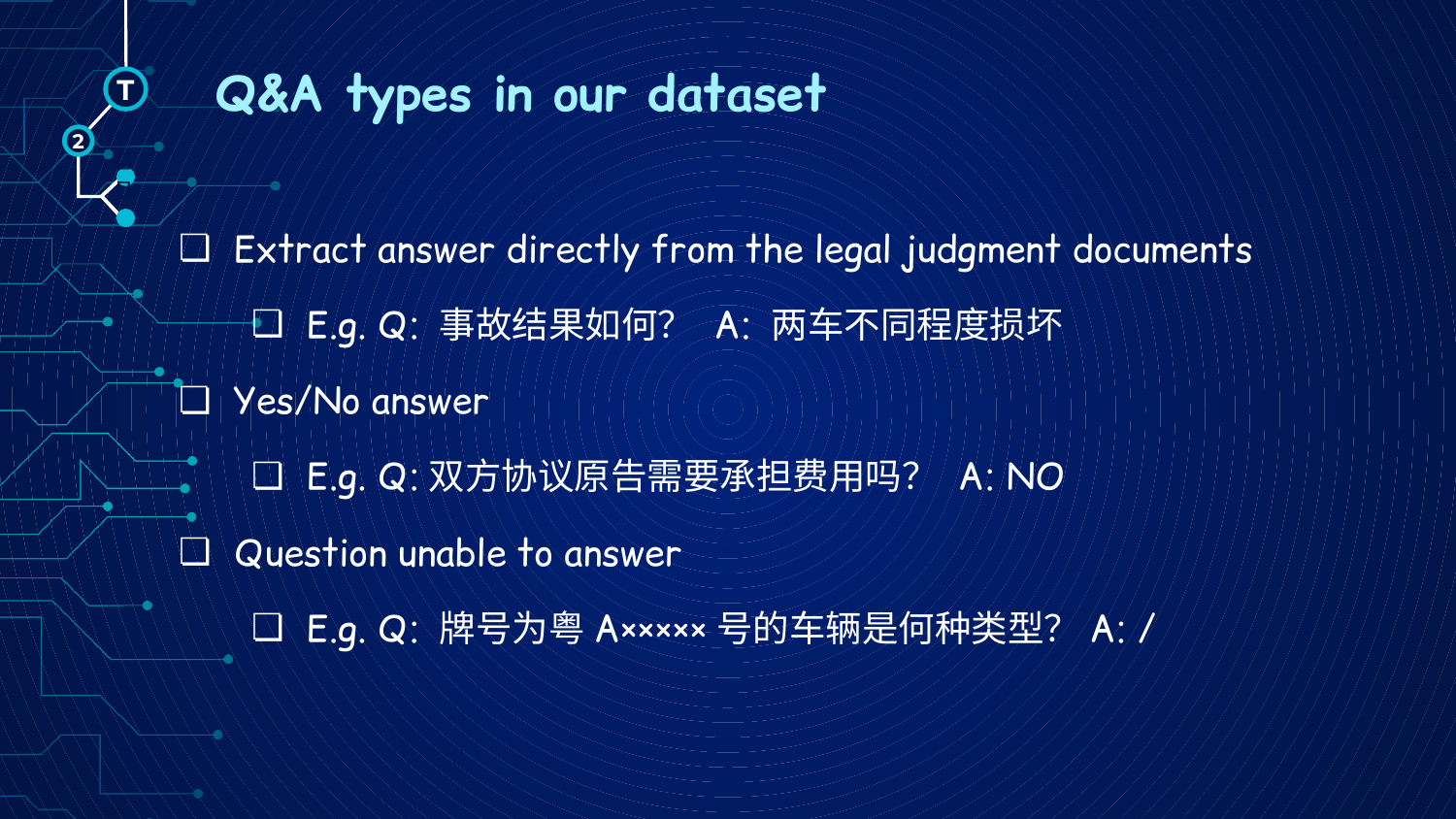

Q&A types in our dataset
T
2
🠺

🠺
Extract answer directly from the legal judgment documents
E.g. Q: 事故结果如何？ A: 两车不同程度损坏
Yes/No answer
E.g. Q:双方协议原告需要承担费用吗？ A: NO
Question unable to answer
E.g. Q: 牌号为粤A×××××号的车辆是何种类型？A: /